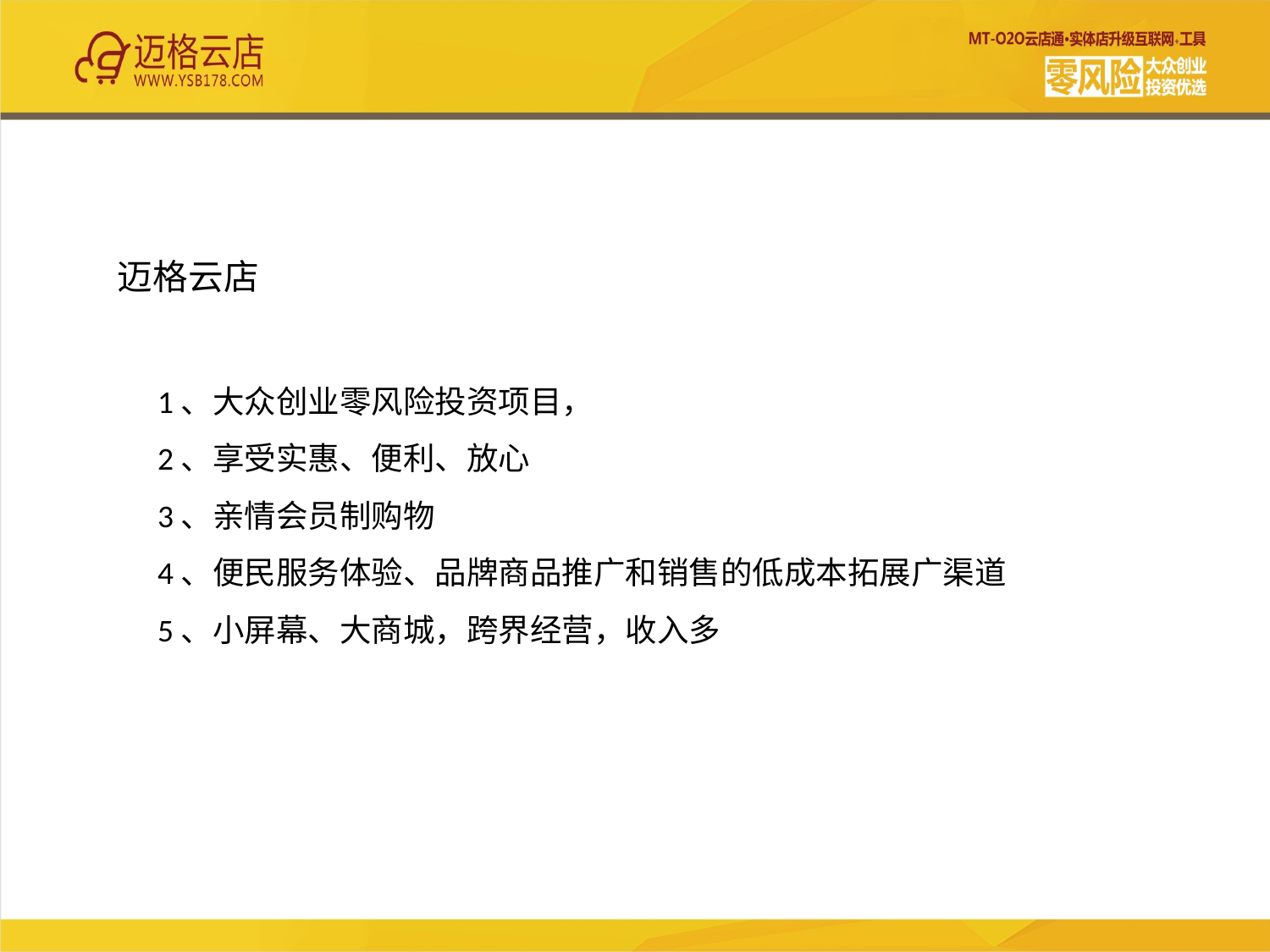

# 迈格云店
1、大众创业零风险投资项目，
2、享受实惠、便利、放心
3、亲情会员制购物
4、便民服务体验、品牌商品推广和销售的低成本拓展广渠道
5、小屏幕、大商城，跨界经营，收入多